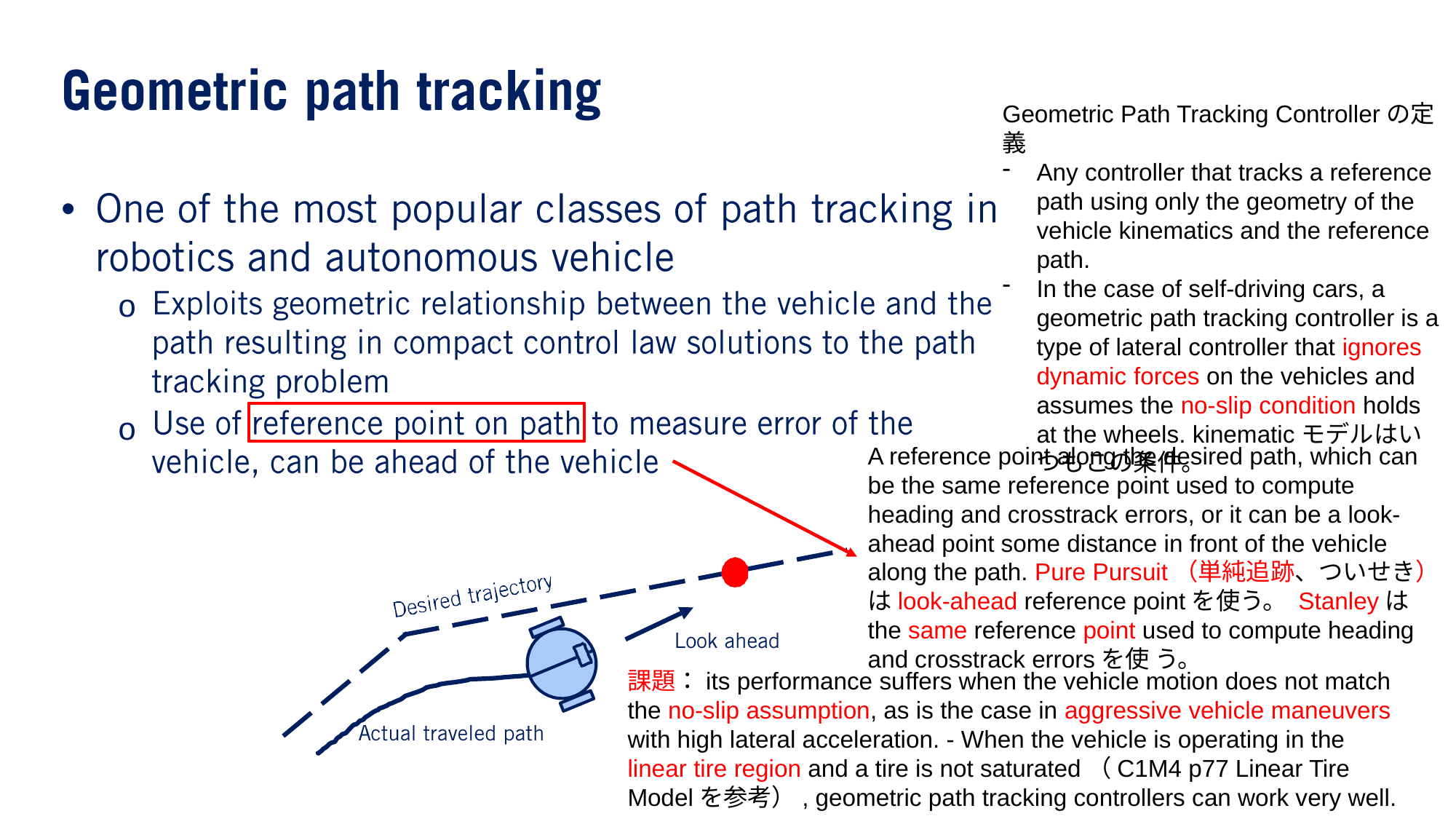

Geometric Path Tracking Controllerの定義
Any controller that tracks a reference path using only the geometry of the vehicle kinematics and the reference path.
In the case of self-driving cars, a geometric path tracking controller is a type of lateral controller that ignores dynamic forces on the vehicles and assumes the no-slip condition holds at the wheels. kinematicモデルはいつもこの条件。
•

o

o

A reference point along the desired path, which can be the same reference point used to compute heading and crosstrack errors, or it can be a look-ahead point some distance in front of the vehicle along the path. Pure Pursuit（単純追跡、ついせき）はlook-ahead reference pointを使う。 Stanleyはthe same reference point used to compute heading and crosstrack errorsを使 う。

課題：its performance suffers when the vehicle motion does not match the no-slip assumption, as is the case in aggressive vehicle maneuvers with high lateral acceleration. - When the vehicle is operating in the linear tire region and a tire is not saturated（C1M4 p77 Linear Tire Modelを参考）, geometric path tracking controllers can work very well.